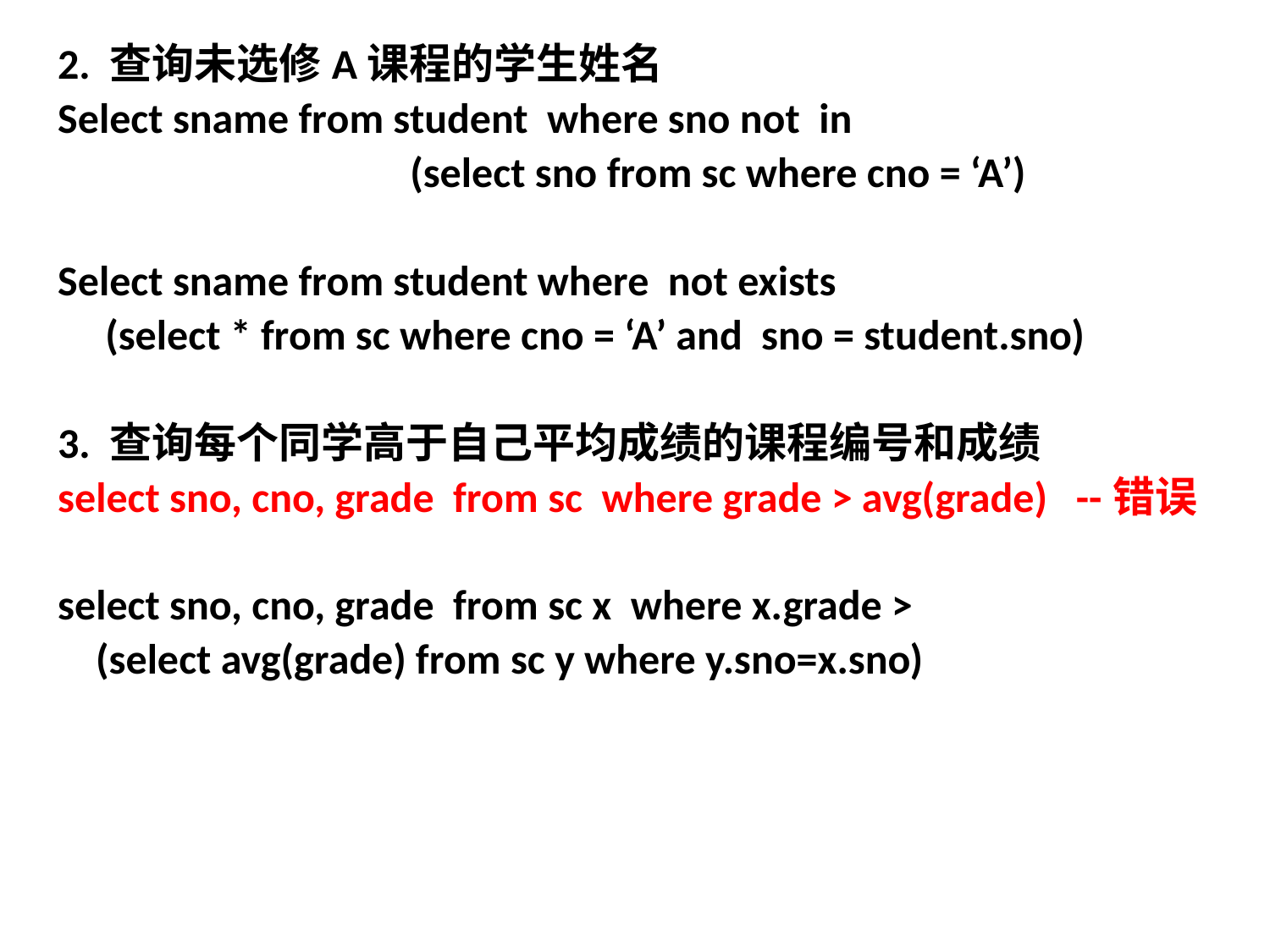

2. 查询未选修A课程的学生姓名
Select sname from student  where sno not  in
	                                (select sno from sc where cno = ‘A’)

Select sname from student where  not exists
     (select * from sc where cno = ‘A’ and  sno = student.sno)

3. 查询每个同学高于自己平均成绩的课程编号和成绩
select sno, cno, grade  from sc  where grade > avg(grade)   --错误

select sno, cno, grade  from sc x  where x.grade >
    (select avg(grade) from sc y where y.sno=x.sno)